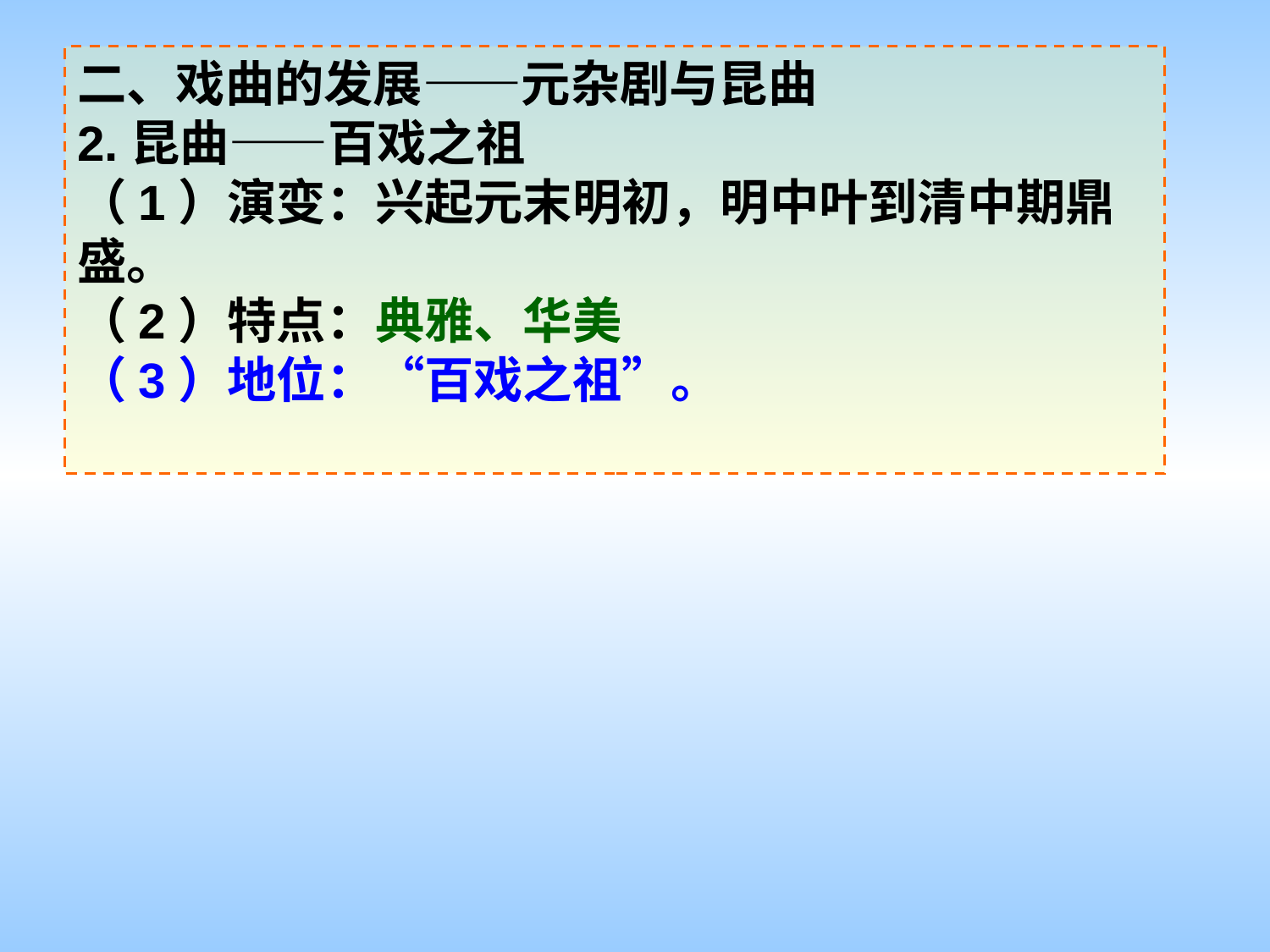

二、戏曲的发展——元杂剧与昆曲
2.昆曲——百戏之祖
（1）演变：兴起元末明初，明中叶到清中期鼎盛。
（2）特点：典雅、华美
（3）地位：“百戏之祖”。